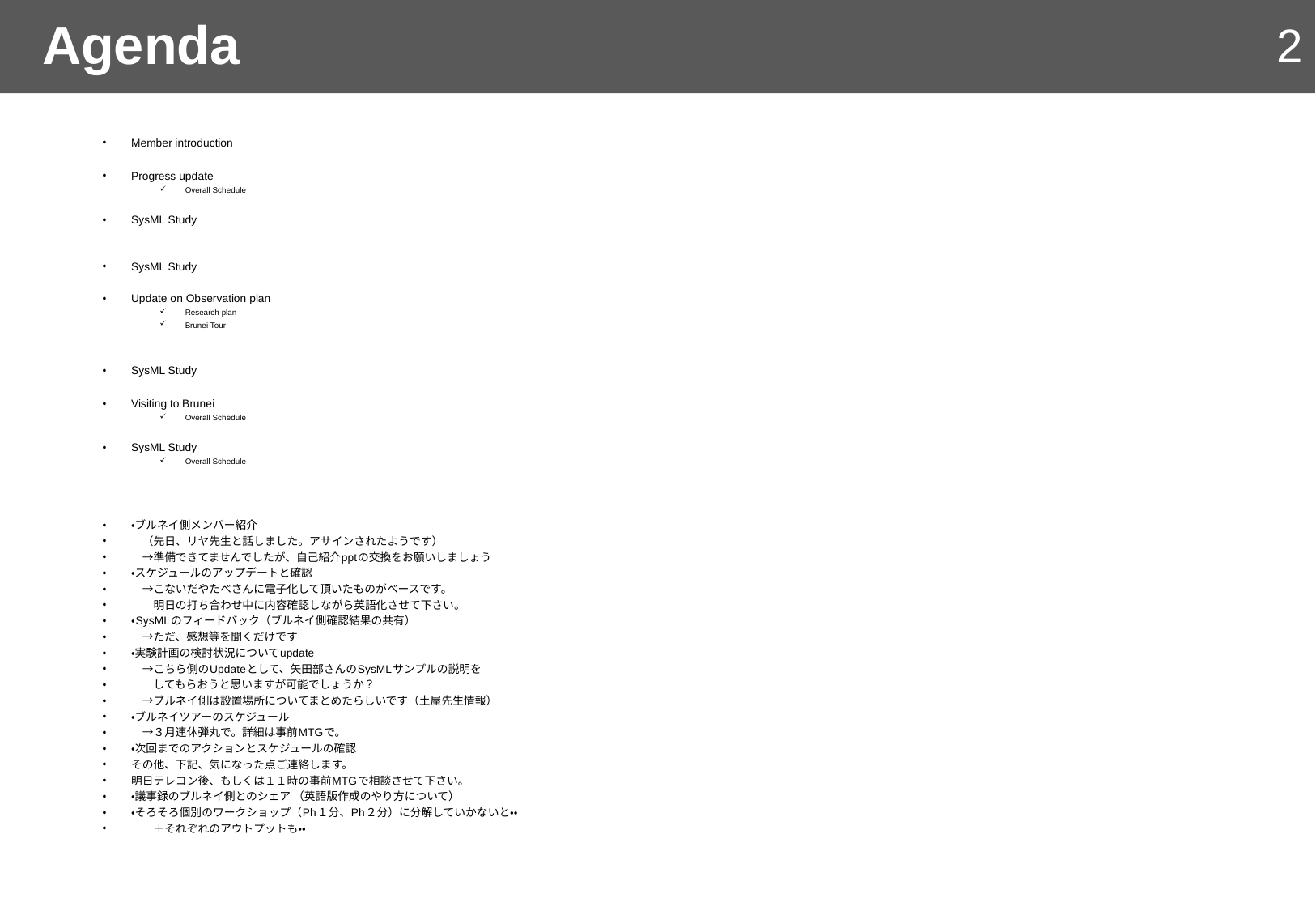

Agenda
2
2
Member introduction

Progress update
Overall Schedule

SysML Study

SysML Study

Update on Observation plan
Research plan
Brunei Tour

SysML Study

Visiting to Brunei
Overall Schedule

SysML Study
Overall Schedule

・ブルネイ側メンバー紹介
　（先日、リヤ先生と話しました。アサインされたようです）
　→準備できてませんでしたが、自己紹介pptの交換をお願いしましょう
・スケジュールのアップデートと確認
　→こないだやたべさんに電子化して頂いたものがベースです。
　　明日の打ち合わせ中に内容確認しながら英語化させて下さい。
・SysMLのフィードバック（ブルネイ側確認結果の共有）
　→ただ、感想等を聞くだけです
・実験計画の検討状況についてupdate
　→こちら側のUpdateとして、矢田部さんのSysMLサンプルの説明を
　　してもらおうと思いますが可能でしょうか？
　→ブルネイ側は設置場所についてまとめたらしいです（土屋先生情報）
・ブルネイツアーのスケジュール
　→３月連休弾丸で。詳細は事前MTGで。
・次回までのアクションとスケジュールの確認
その他、下記、気になった点ご連絡します。
明日テレコン後、もしくは１１時の事前MTGで相談させて下さい。
・議事録のブルネイ側とのシェア （英語版作成のやり方について）
・そろそろ個別のワークショップ（Ph１分、Ph２分）に分解していかないと・・
　　＋それぞれのアウトプットも・・